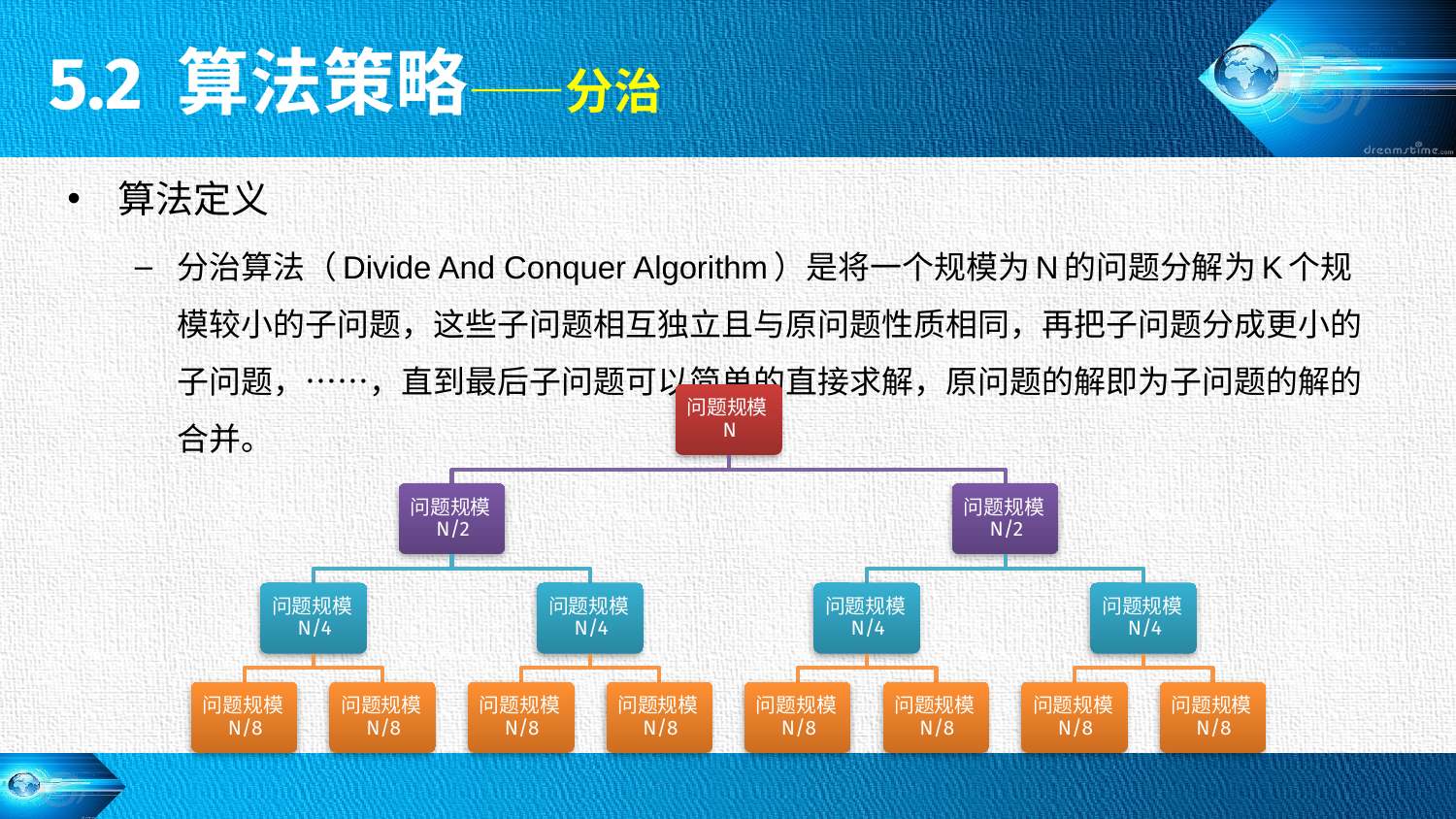

5.2 算法策略——分治
算法定义
分治算法（Divide And Conquer Algorithm）是将一个规模为N的问题分解为K个规模较小的子问题，这些子问题相互独立且与原问题性质相同，再把子问题分成更小的子问题，……，直到最后子问题可以简单的直接求解，原问题的解即为子问题的解的合并。
问题规模N
问题规模N/2
问题规模N/4
问题规模N/8
问题规模N/8
问题规模N/4
问题规模N/8
问题规模N/8
问题规模N/2
问题规模N/4
问题规模N/8
问题规模N/8
问题规模N/4
问题规模N/8
问题规模N/8